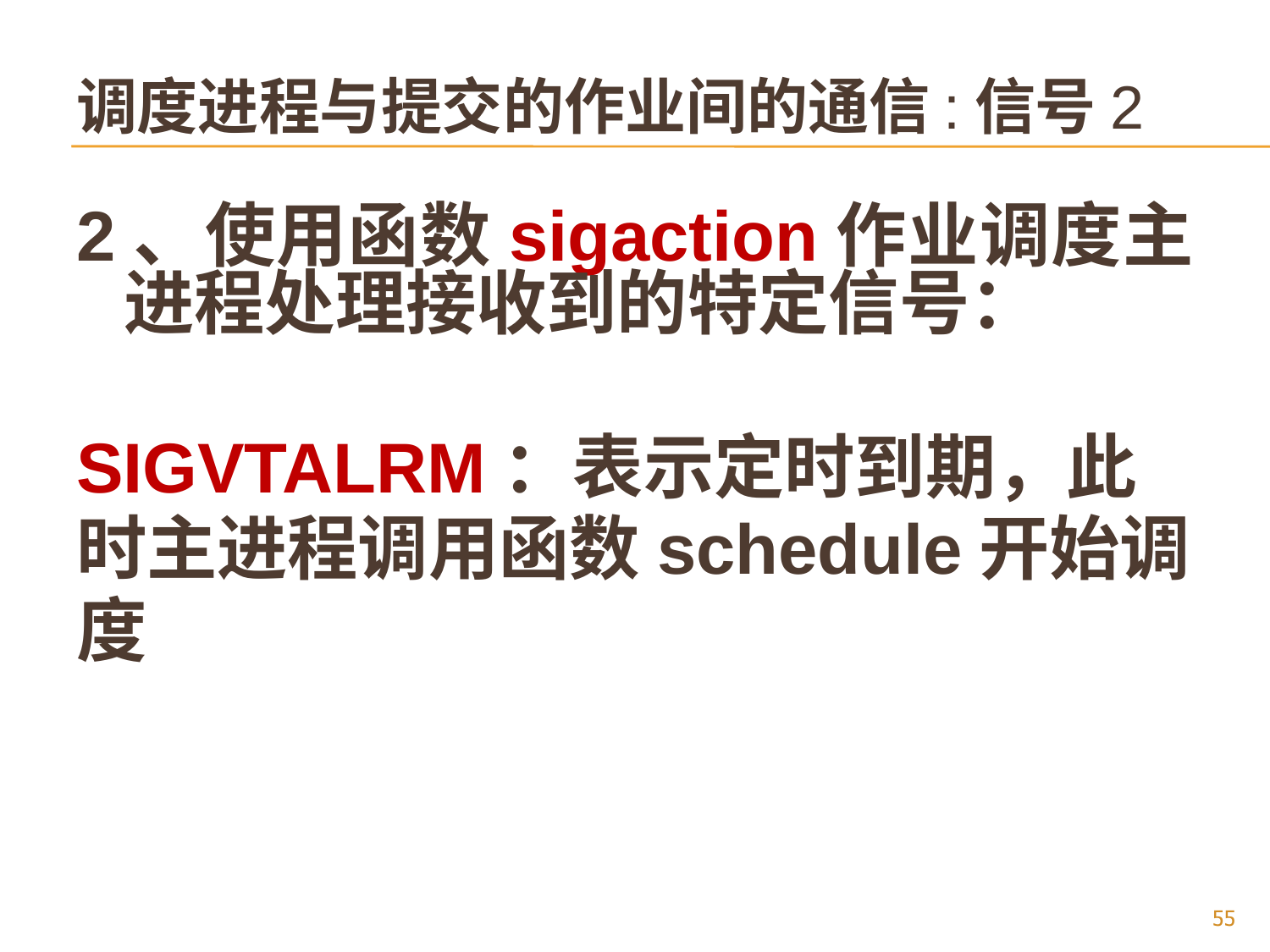

# 调度进程与提交的作业间的通信:信号2
2、使用函数sigaction作业调度主进程处理接收到的特定信号：

SIGVTALRM：表示定时到期，此
时主进程调用函数schedule开始调
度
55